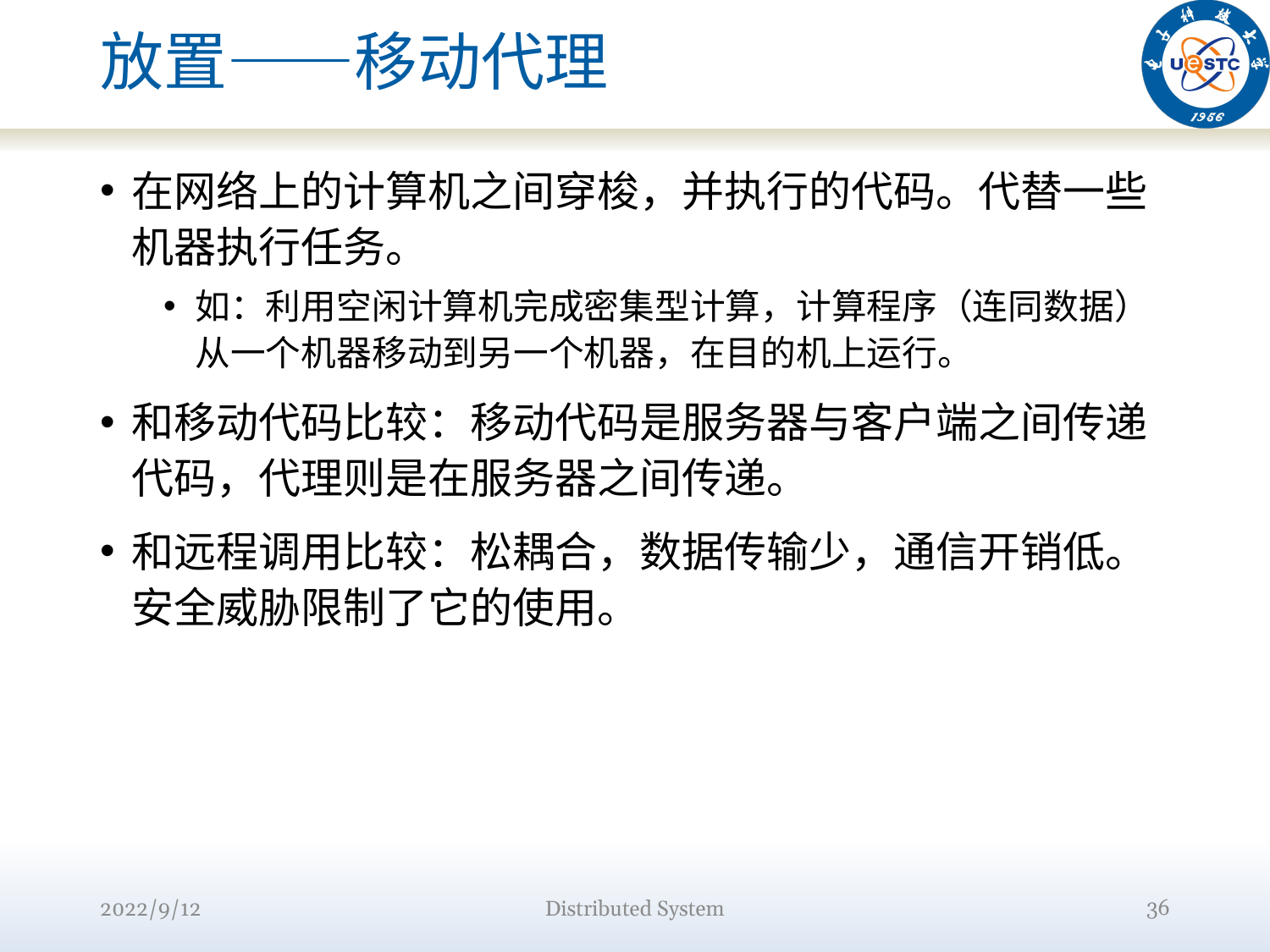

# 放置——移动代理
在网络上的计算机之间穿梭，并执行的代码。代替一些机器执行任务。
如：利用空闲计算机完成密集型计算，计算程序（连同数据）从一个机器移动到另一个机器，在目的机上运行。
和移动代码比较：移动代码是服务器与客户端之间传递代码，代理则是在服务器之间传递。
和远程调用比较：松耦合，数据传输少，通信开销低。安全威胁限制了它的使用。
2022/9/12
Distributed System
36